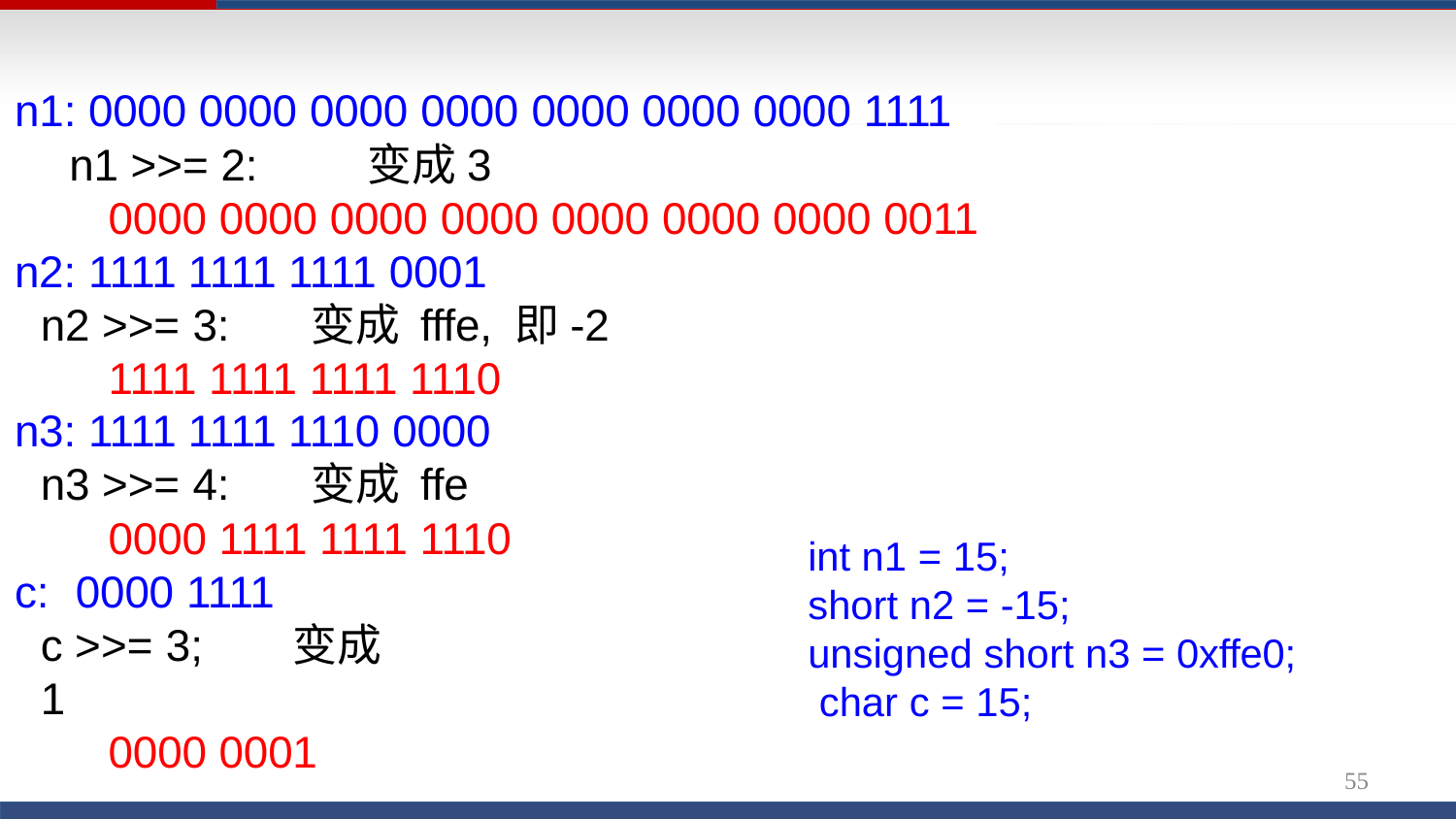

# n1: 0000 0000 0000 0000 0000 0000 0000 1111
n1 >>= 2:	变成3
0000 0000 0000 0000 0000 0000 0000 0011
n2: 1111 1111 1111 0001
n2 >>= 3:	变成 fffe, 即-2
1111 1111 1111 1110
n3: 1111 1111 1110 0000
n3 >>= 4:	变成 ffe
0000 1111 1111 1110
int n1 = 15;
short n2 = -15;
unsigned short n3 = 0xffe0;  char c = 15;
c:	0000 1111
c >>= 3;	变成1
0000 0001
55